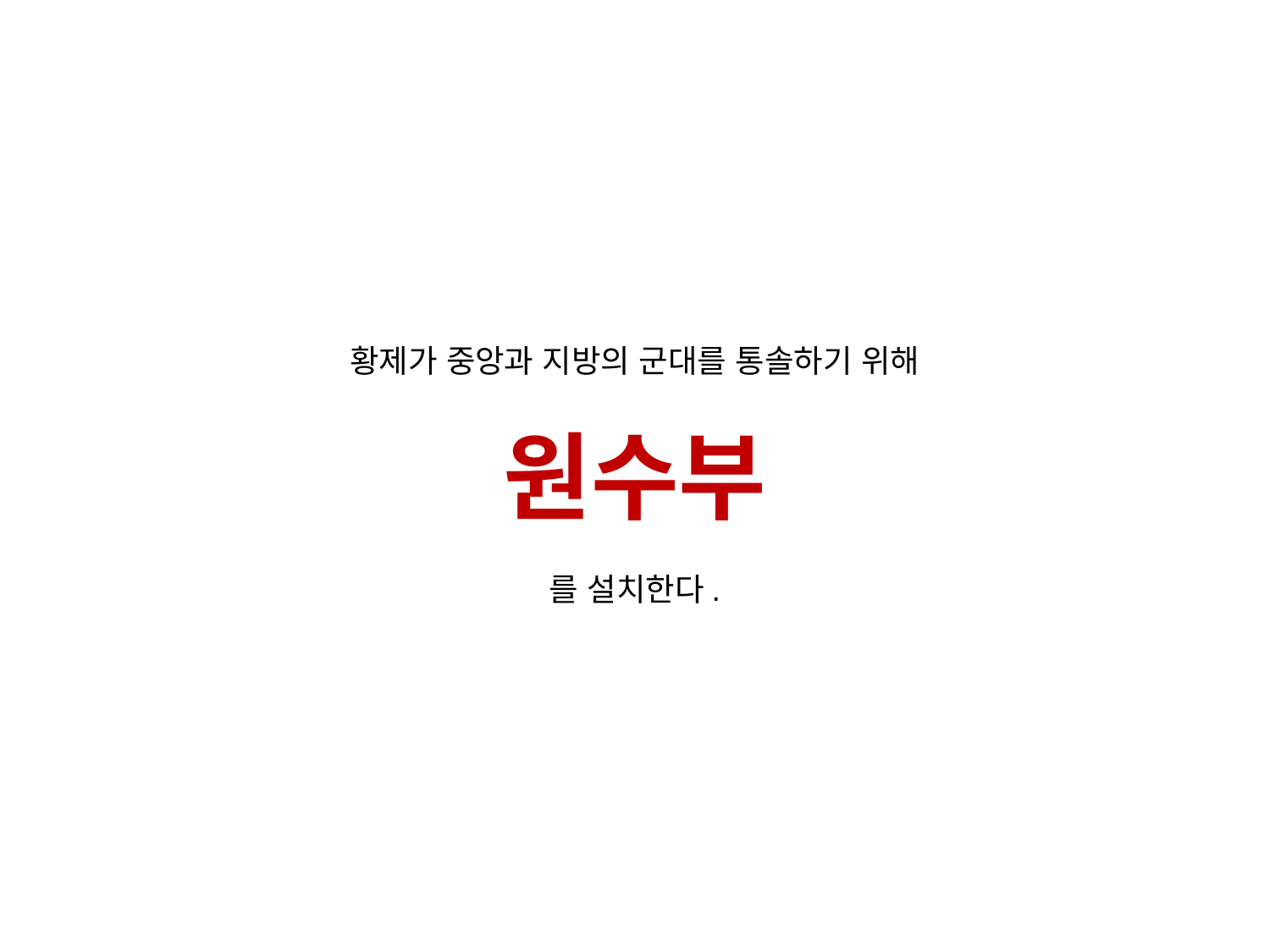

황제가 중앙과 지방의 군대를 통솔하기 위해

원수부

를 설치한다.